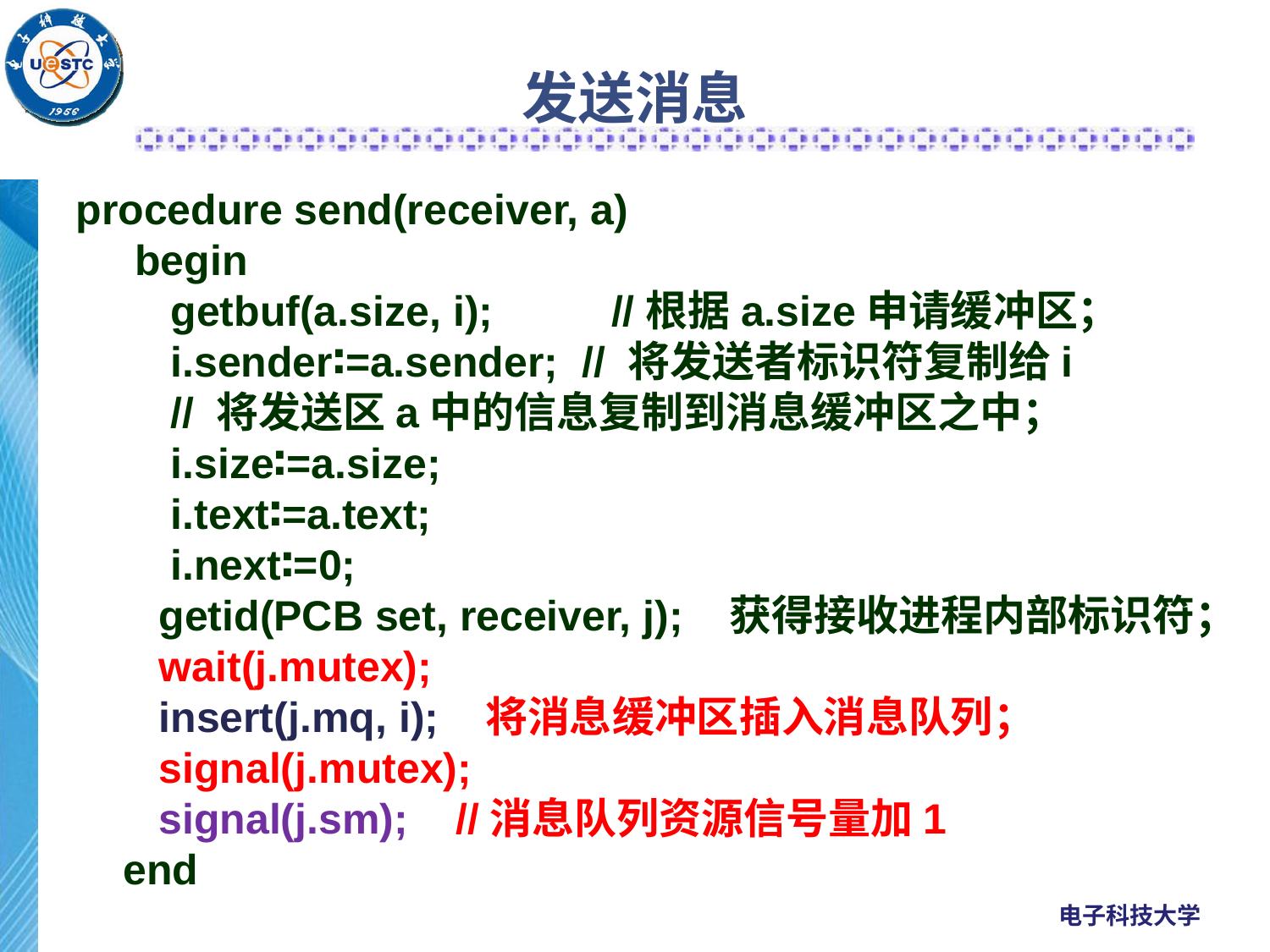

# 发送消息
procedure send(receiver, a)
     begin
        getbuf(a.size, i);          //根据a.size申请缓冲区；
        i.sender∶=a.sender;  // 将发送者标识符复制给i
        // 将发送区a中的信息复制到消息缓冲区之中；
        i.size∶=a.size;
        i.text∶=a.text;
        i.next∶=0;
       getid(PCB set, receiver, j);   获得接收进程内部标识符；
       wait(j.mutex);
       insert(j.mq, i);   将消息缓冲区插入消息队列；
       signal(j.mutex);
       signal(j.sm);    //消息队列资源信号量加1
    end